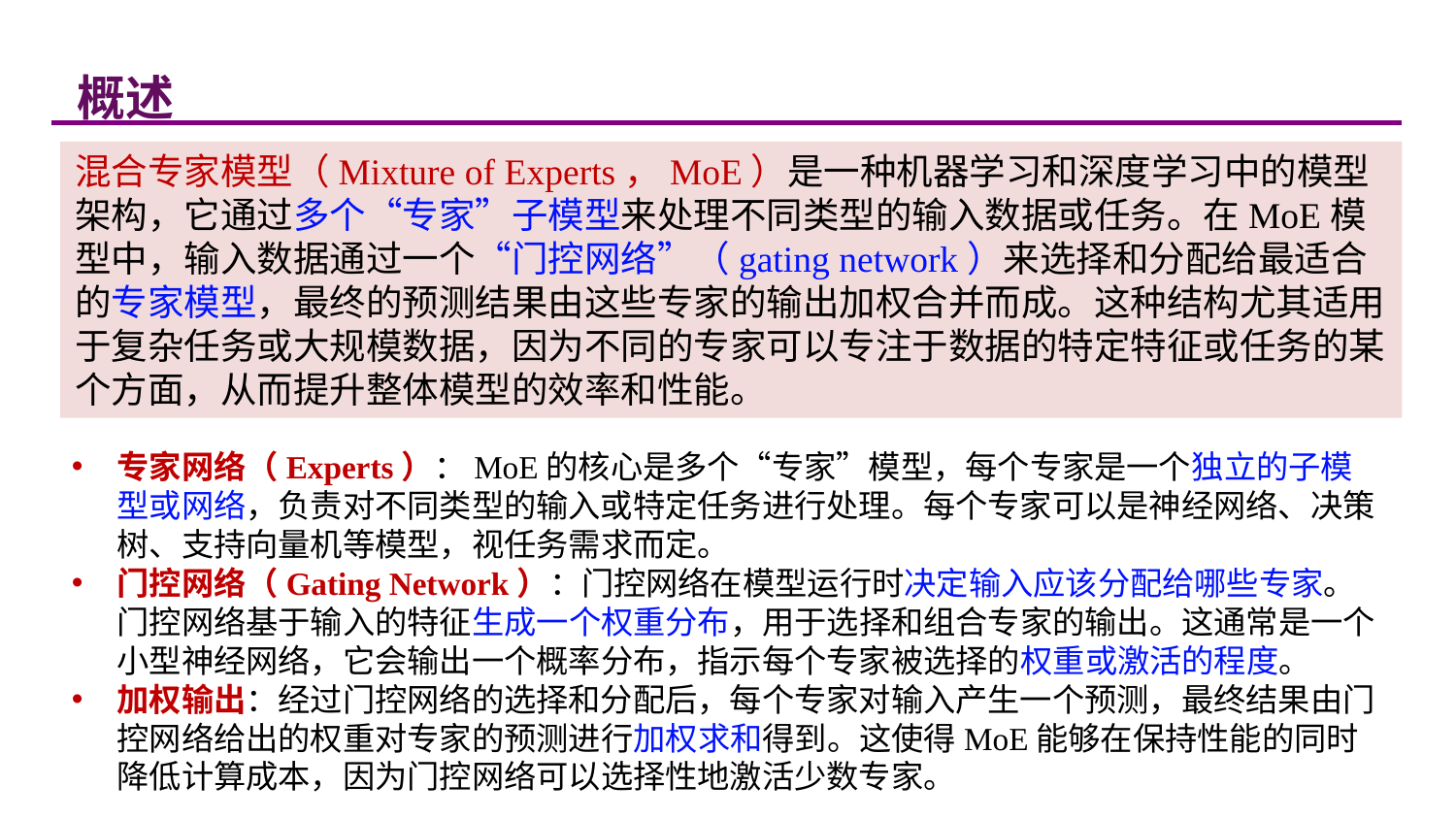

概述
混合专家模型（Mixture of Experts，MoE）是一种机器学习和深度学习中的模型架构，它通过多个“专家”子模型来处理不同类型的输入数据或任务。在MoE模型中，输入数据通过一个“门控网络”（gating network）来选择和分配给最适合的专家模型，最终的预测结果由这些专家的输出加权合并而成。这种结构尤其适用于复杂任务或大规模数据，因为不同的专家可以专注于数据的特定特征或任务的某个方面，从而提升整体模型的效率和性能。
专家网络（Experts）：MoE的核心是多个“专家”模型，每个专家是一个独立的子模型或网络，负责对不同类型的输入或特定任务进行处理。每个专家可以是神经网络、决策树、支持向量机等模型，视任务需求而定。
门控网络（Gating Network）：门控网络在模型运行时决定输入应该分配给哪些专家。门控网络基于输入的特征生成一个权重分布，用于选择和组合专家的输出。这通常是一个小型神经网络，它会输出一个概率分布，指示每个专家被选择的权重或激活的程度。
加权输出：经过门控网络的选择和分配后，每个专家对输入产生一个预测，最终结果由门控网络给出的权重对专家的预测进行加权求和得到。这使得MoE能够在保持性能的同时降低计算成本，因为门控网络可以选择性地激活少数专家。